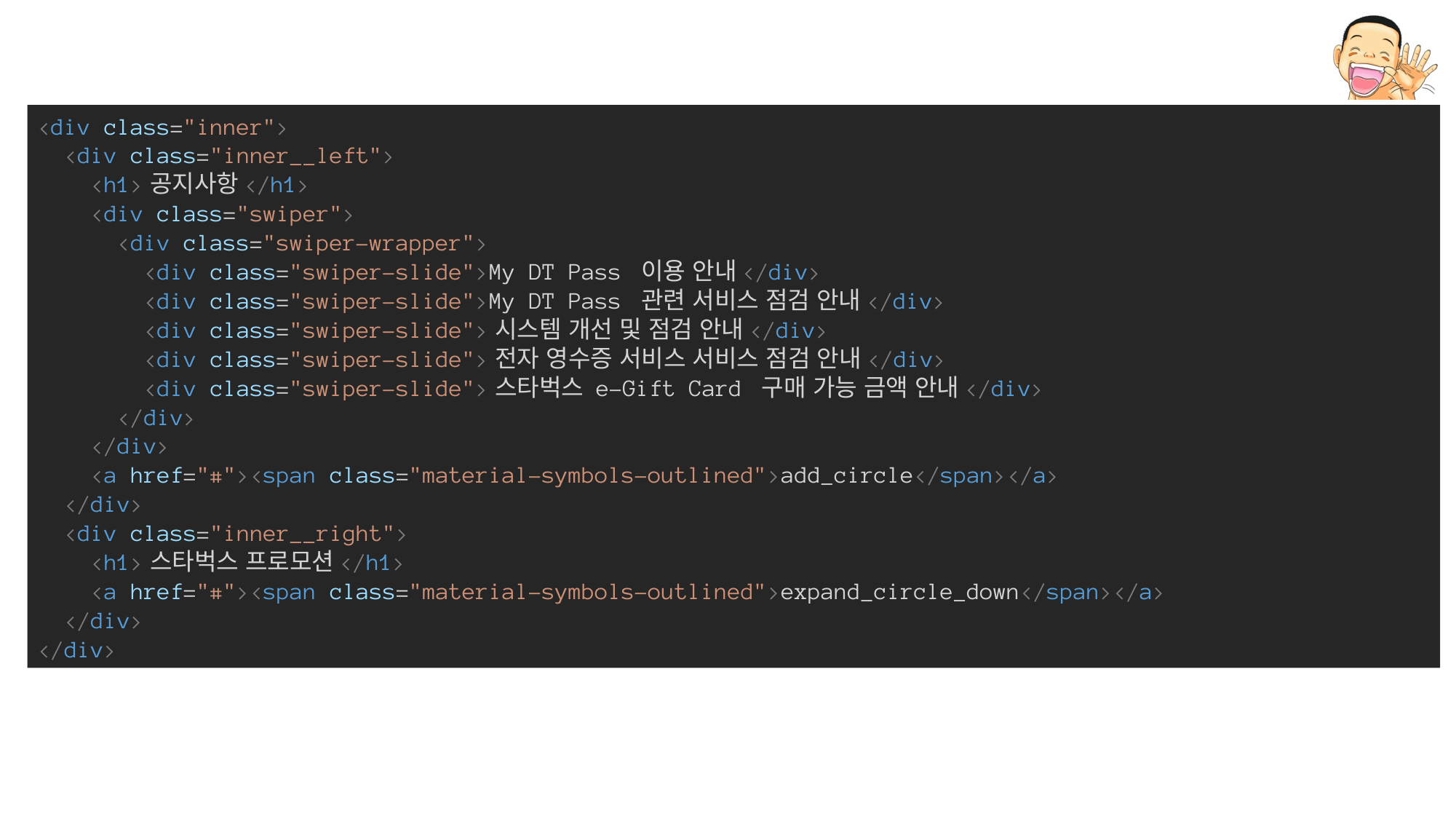

<div class="inner">
  <div class="inner__left">
    <h1>공지사항</h1>
    <div class="swiper">
      <div class="swiper-wrapper">
        <div class="swiper-slide">My DT Pass 이용 안내</div>
        <div class="swiper-slide">My DT Pass 관련 서비스 점검 안내</div>
        <div class="swiper-slide">시스템 개선 및 점검 안내</div>
        <div class="swiper-slide">전자 영수증 서비스 서비스 점검 안내</div>
        <div class="swiper-slide">스타벅스 e-Gift Card 구매 가능 금액 안내</div>
      </div>
    </div>
    <a href="#"><span class="material-symbols-outlined">add_circle</span></a>
  </div>
  <div class="inner__right">
    <h1>스타벅스 프로모션</h1>
    <a href="#"><span class="material-symbols-outlined">expand_circle_down</span></a>
  </div>
</div>